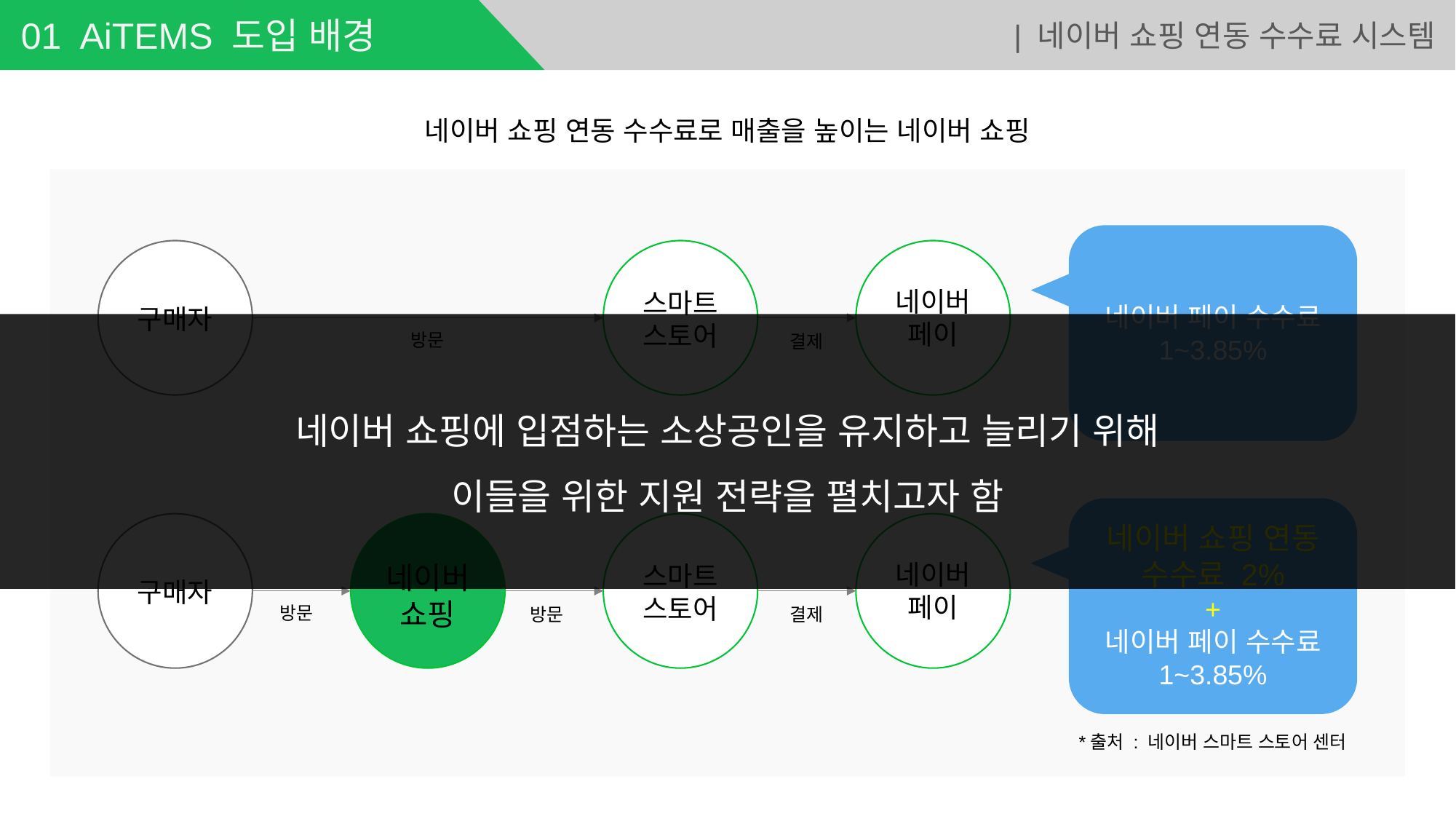

01  AiTEMS 도입 배경
| 네이버 쇼핑 연동 수수료 시스템
네이버 쇼핑 연동 수수료로 매출을 높이는 네이버 쇼핑

구매자

스마트
스토어

네이버
페이
방문
결제

네이버 페이 수수료
1~3.85%
네이버 쇼핑에 입점하는 소상공인을 유지하고 늘리기 위해
이들을 위한 지원 전략을 펼치고자 함

네이버 쇼핑 연동
수수료 2%
+
네이버 페이 수수료
1~3.85%

구매자

네이버
쇼핑

스마트
스토어

네이버
페이
방문
방문
결제

*출처 : 네이버 스마트 스토어 센터